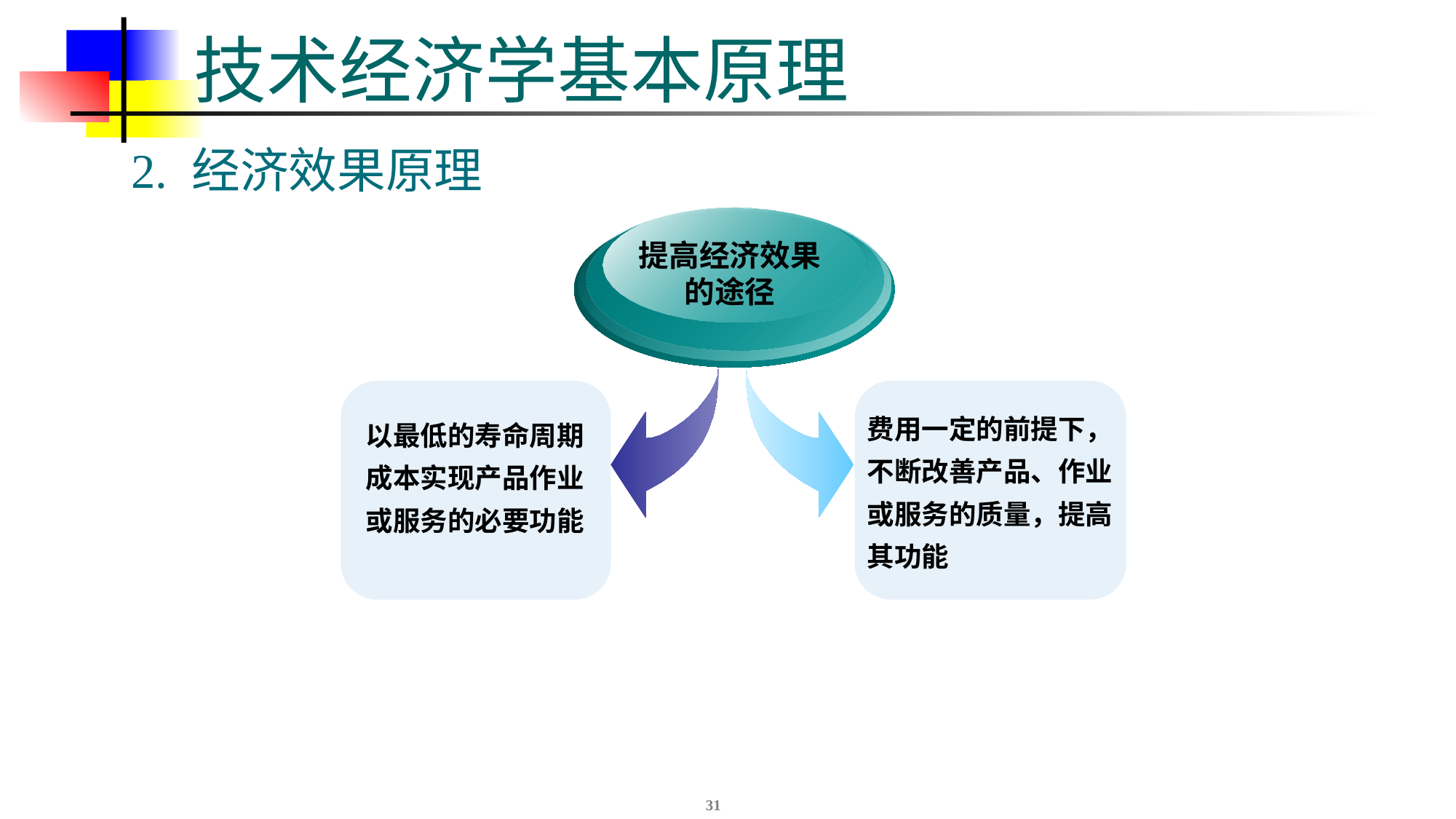

# 技术经济学基本原理
2. 经济效果原理

提高经济效果
的途径

以最低的寿命周期成本实现产品作业或服务的必要功能

费用一定的前提下，不断改善产品、作业或服务的质量，提高其功能
31